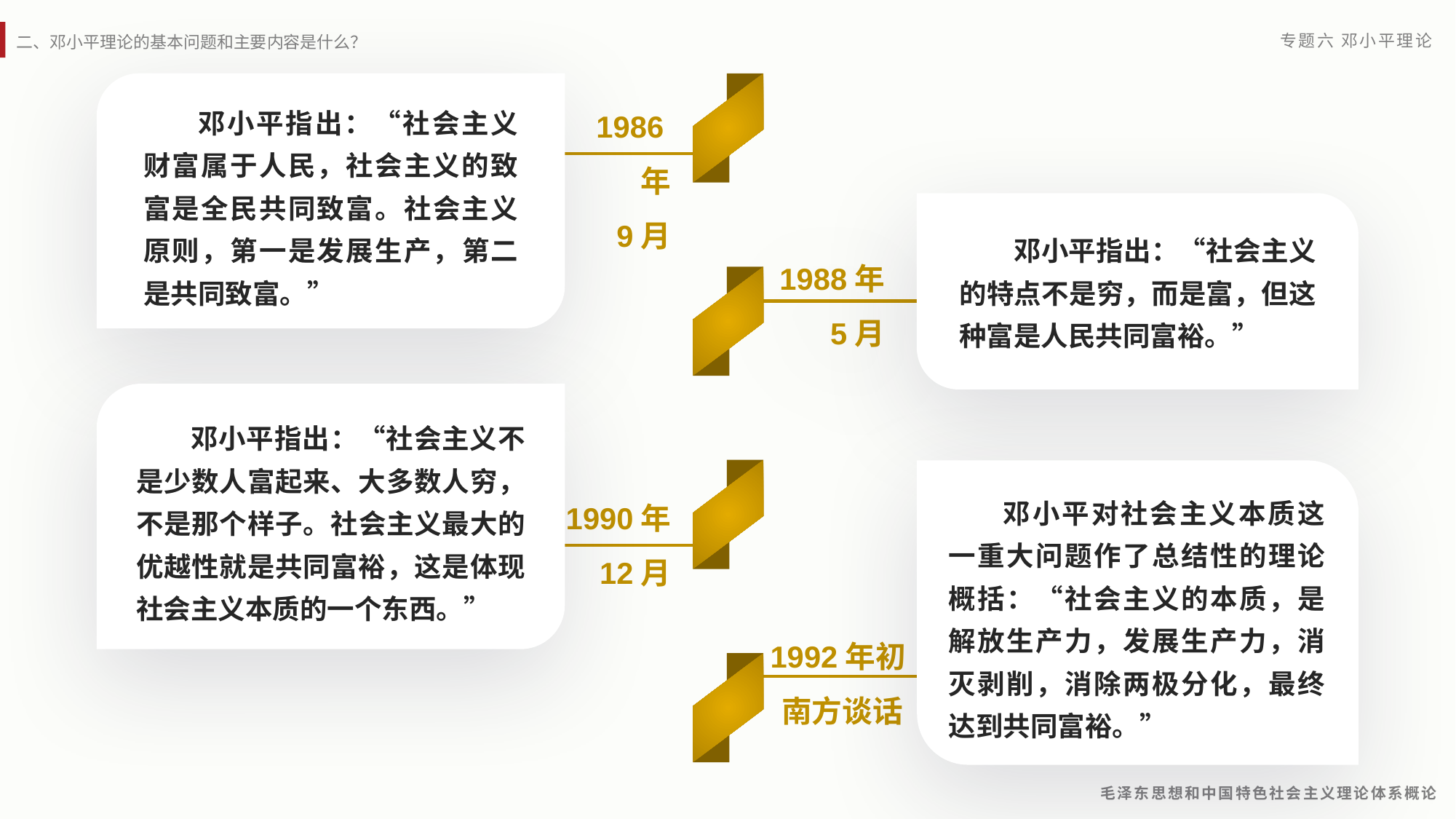

邓小平指出：“社会主义财富属于人民，社会主义的致富是全民共同致富。社会主义原则，第一是发展生产，第二是共同致富。”

  1986年
9月

邓小平指出：“社会主义的特点不是穷，而是富，但这种富是人民共同富裕。”
  1988年
5月

邓小平指出：“社会主义不是少数人富起来、大多数人穷，不是那个样子。社会主义最大的优越性就是共同富裕，这是体现社会主义本质的一个东西。”

邓小平对社会主义本质这一重大问题作了总结性的理论概括：“社会主义的本质，是解放生产力，发展生产力，消灭剥削，消除两极分化，最终达到共同富裕。”
  1990年
12月
  1992年初
   南方谈话